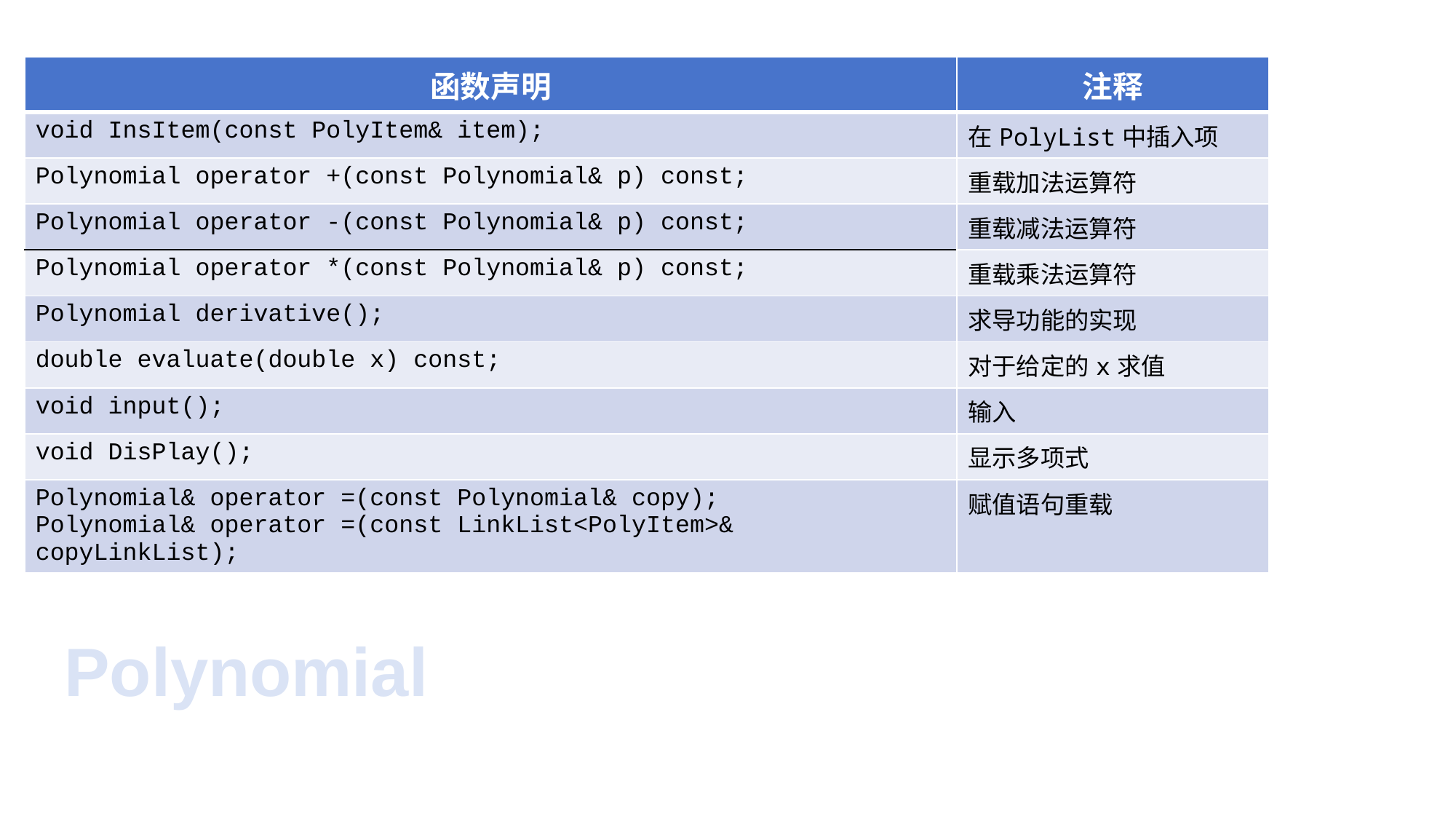

| 函数声明 | 注释 |
| --- | --- |
| void InsItem(const PolyItem& item); | 在PolyList中插入项 |
| Polynomial operator +(const Polynomial& p) const; | 重载加法运算符 |
| Polynomial operator -(const Polynomial& p) const; | 重载减法运算符 |
| Polynomial operator \*(const Polynomial& p) const; | 重载乘法运算符 |
| Polynomial derivative(); | 求导功能的实现 |
| double evaluate(double x) const; | 对于给定的x求值 |
| void input(); | 输入 |
| void DisPlay(); | 显示多项式 |
| Polynomial& operator =(const Polynomial& copy); Polynomial& operator =(const LinkList<PolyItem>& copyLinkList); | 赋值语句重载 |
Polynomial